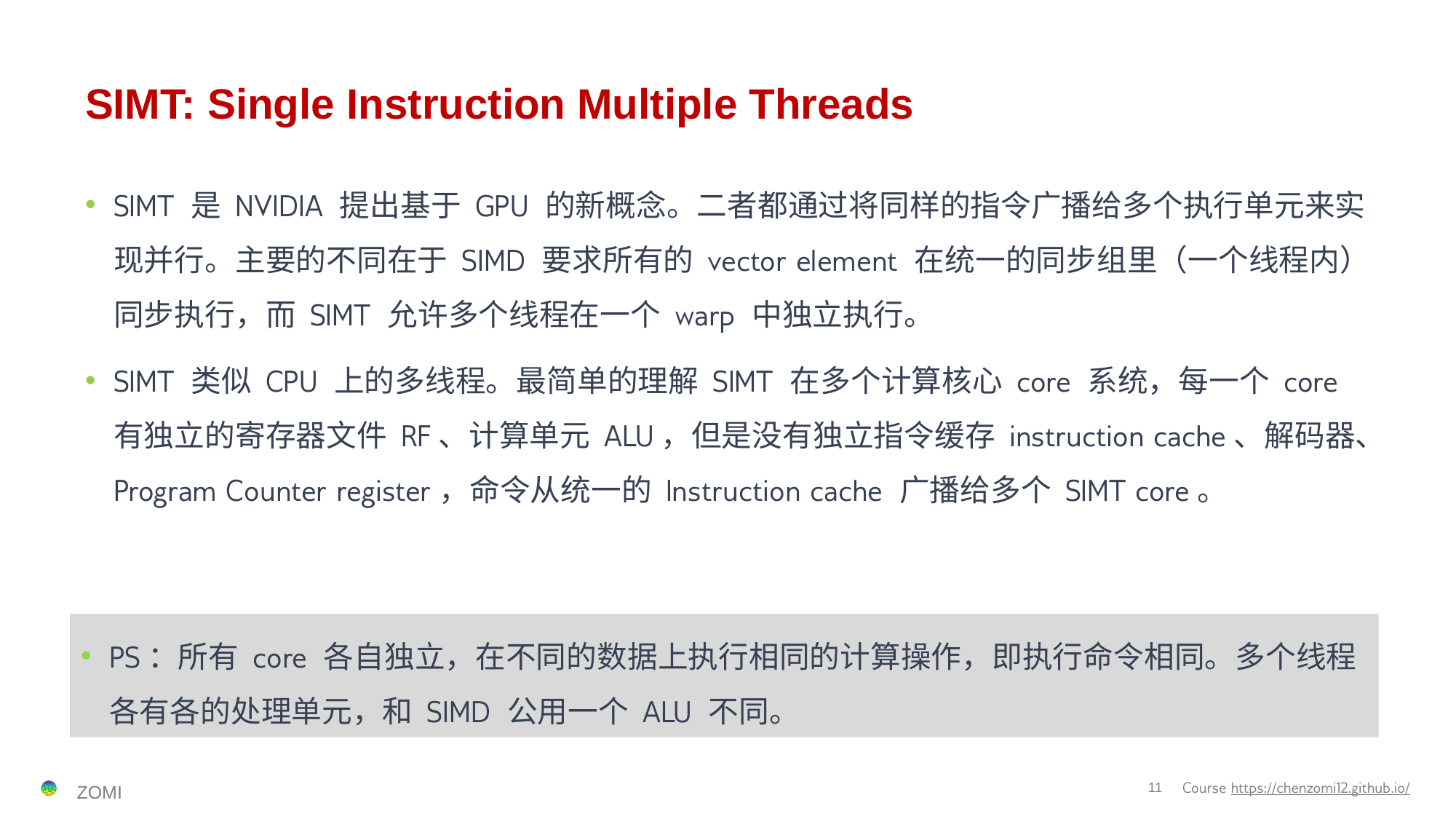

# SIMT: Single Instruction Multiple Threads
SIMT 是 NVIDIA 提出基于 GPU 的新概念。二者都通过将同样的指令广播给多个执行单元来实现并行。主要的不同在于 SIMD 要求所有的 vector element 在统一的同步组里（一个线程内）同步执行，而 SIMT 允许多个线程在一个 warp 中独立执行。
SIMT 类似 CPU 上的多线程。最简单的理解 SIMT 在多个计算核心 core 系统，每一个 core 有独立的寄存器文件 RF、计算单元 ALU，但是没有独立指令缓存 instruction cache、解码器、Program Counter register，命令从统一的 Instruction cache 广播给多个 SIMT core。
PS：所有 core 各自独立，在不同的数据上执行相同的计算操作，即执行命令相同。多个线程各有各的处理单元，和 SIMD 公用一个 ALU 不同。